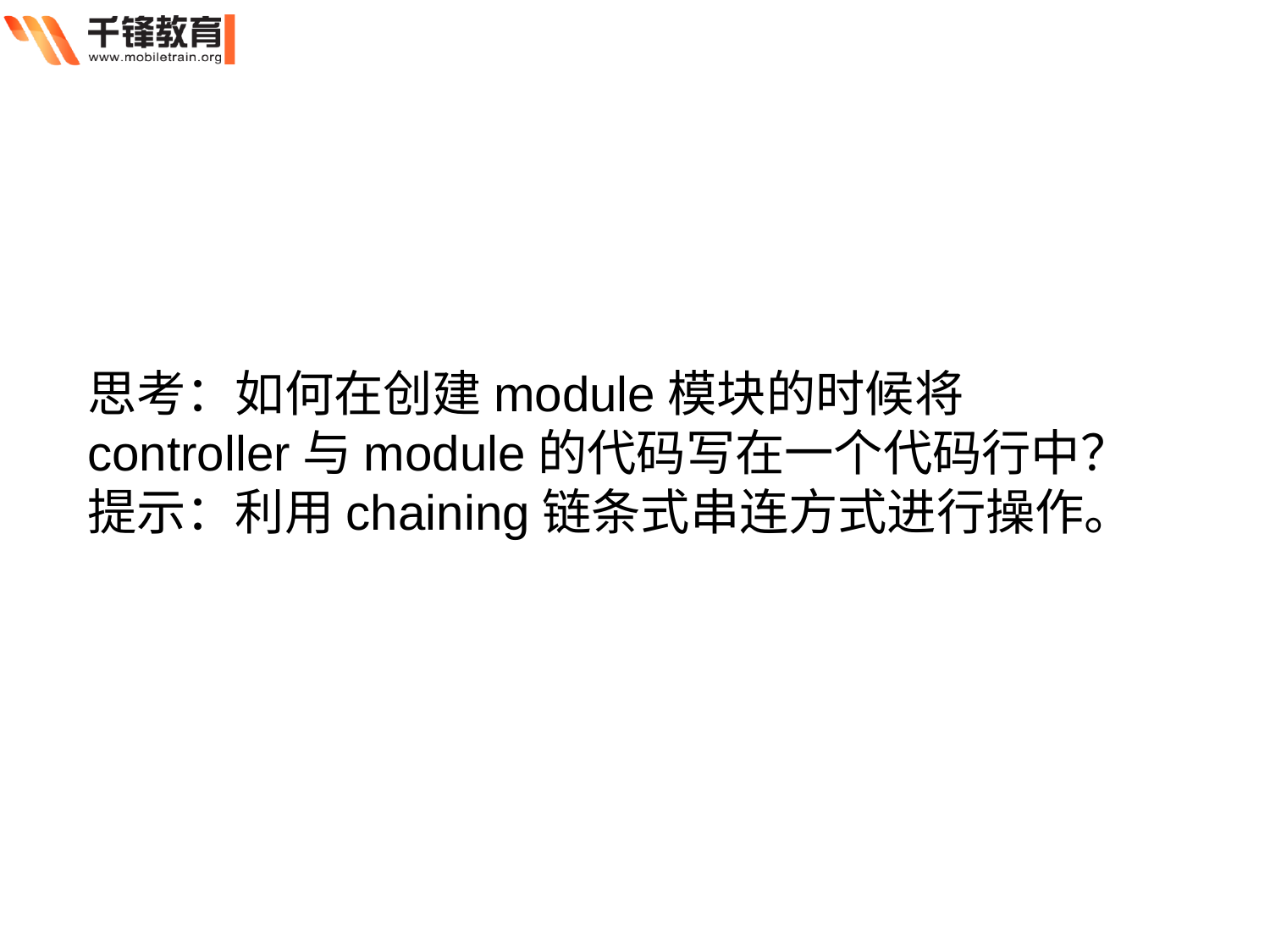

思考：如何在创建module模块的时候将controller与module的代码写在一个代码行中？
提示：利用chaining链条式串连方式进行操作。